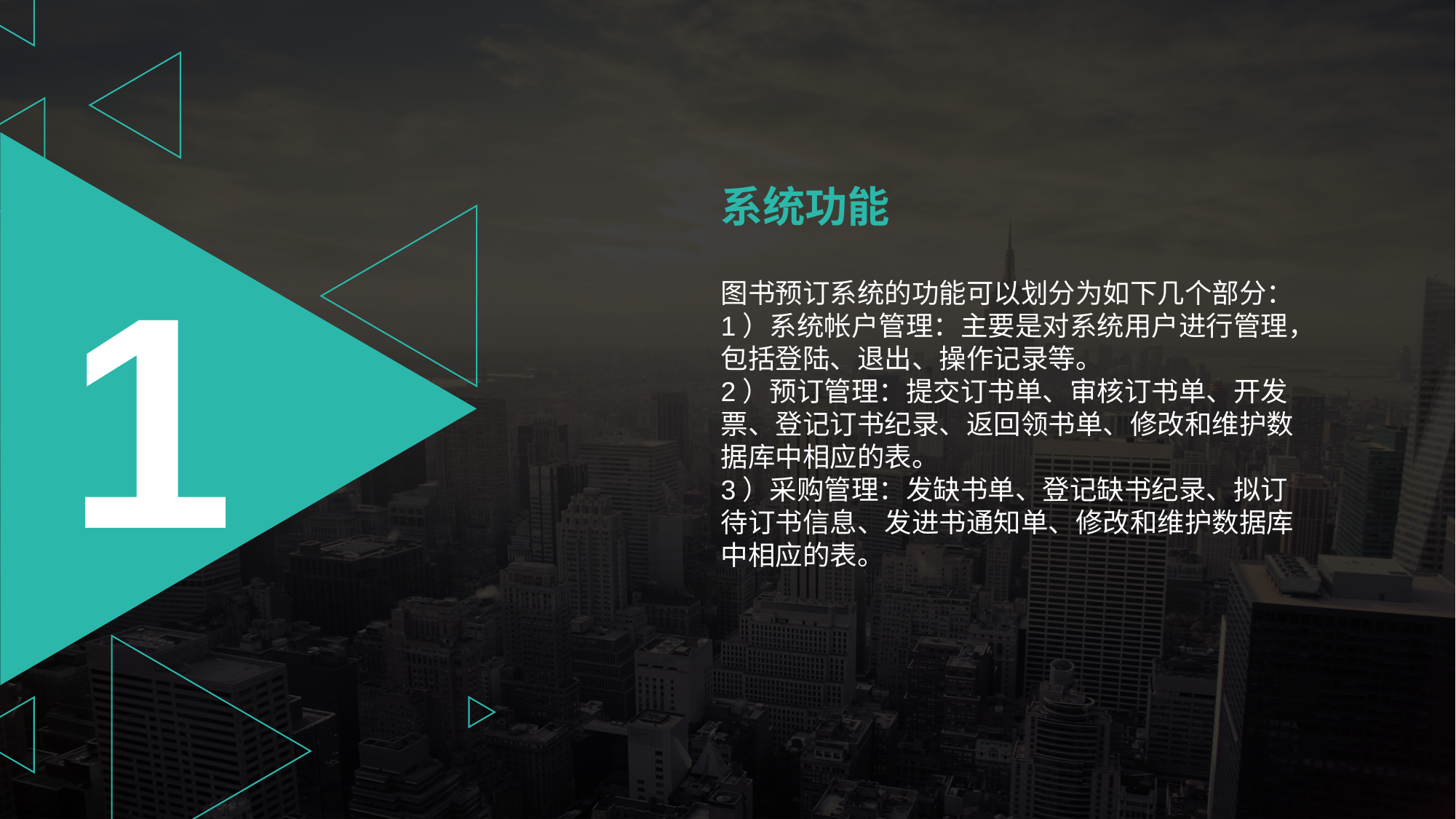

系统功能
1
图书预订系统的功能可以划分为如下几个部分：
1）系统帐户管理：主要是对系统用户进行管理，包括登陆、退出、操作记录等。
2）预订管理：提交订书单、审核订书单、开发票、登记订书纪录、返回领书单、修改和维护数据库中相应的表。
3）采购管理：发缺书单、登记缺书纪录、拟订待订书信息、发进书通知单、修改和维护数据库中相应的表。